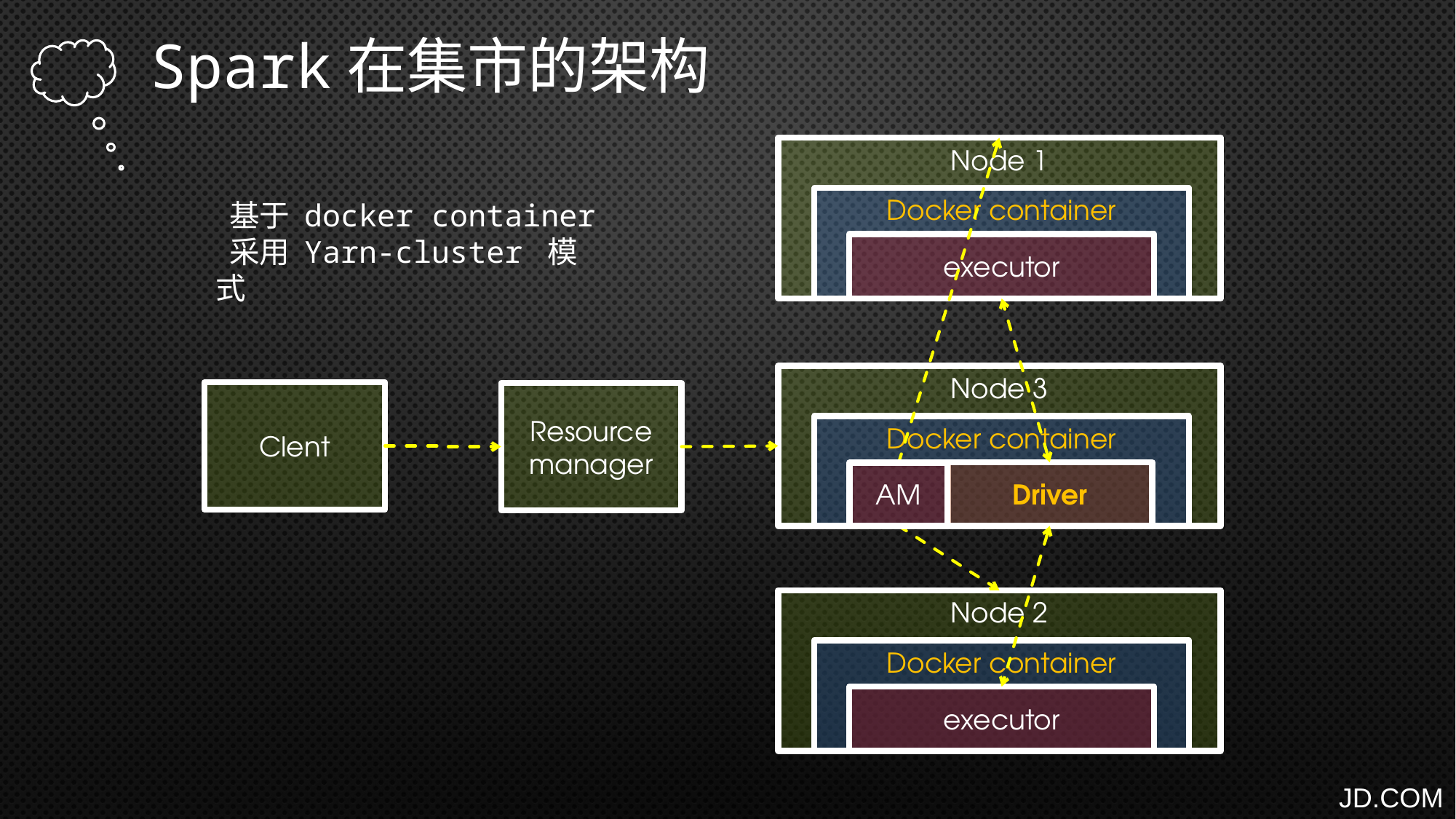

Spark在集市的架构

Node 1
Docker container
 基于 docker container
 采用 Yarn-cluster 模式
executor
Node 3
Clent
Resource
manager
Docker container
Driver
AM
Node 2
Docker container
executor
JD.COM